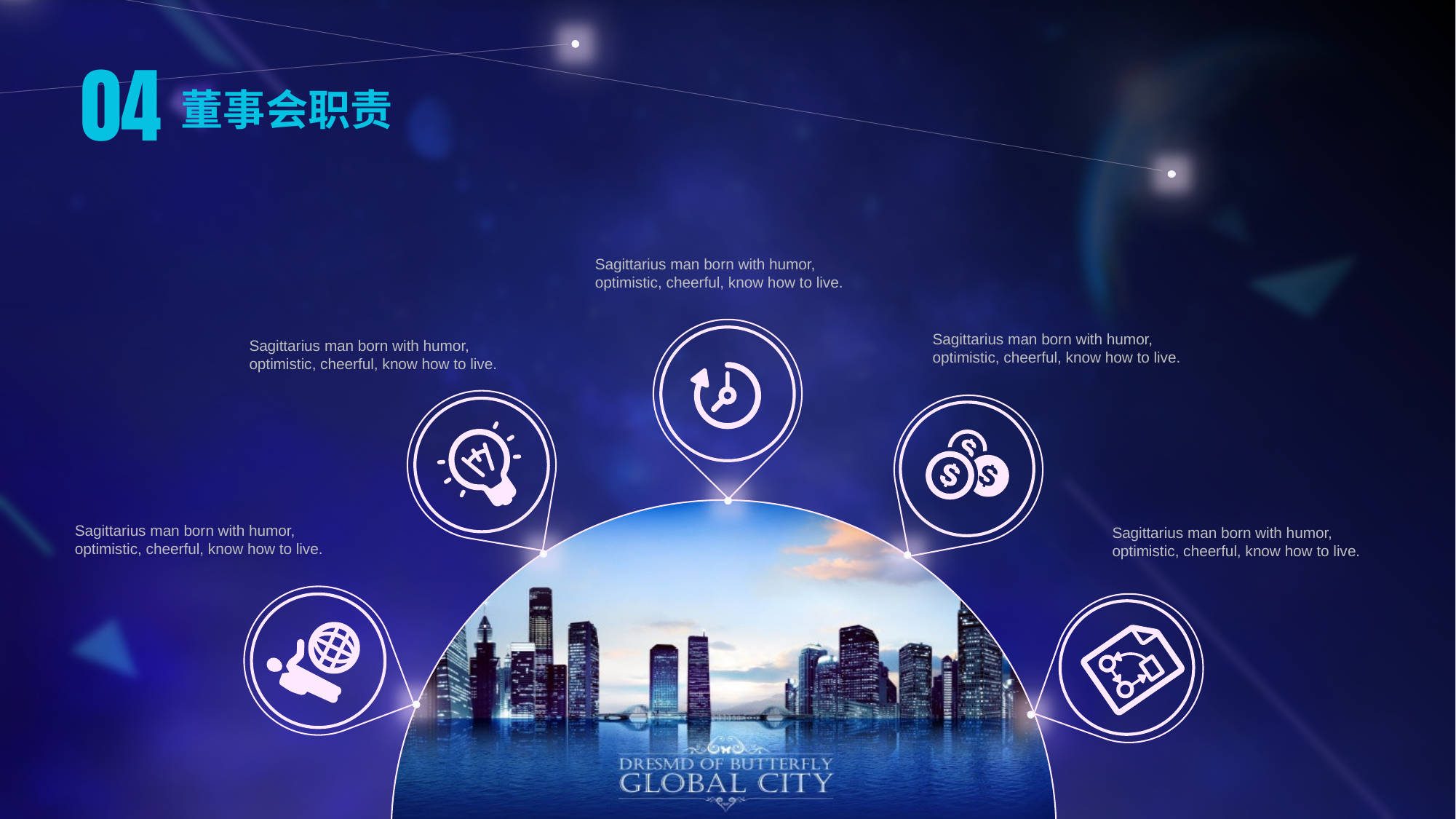

04
董事会职责

Sagittarius man born with humor, optimistic, cheerful, know how to live.

Sagittarius man born with humor, optimistic, cheerful, know how to live.
Sagittarius man born with humor, optimistic, cheerful, know how to live.

Sagittarius man born with humor, optimistic, cheerful, know how to live.
Sagittarius man born with humor, optimistic, cheerful, know how to live.